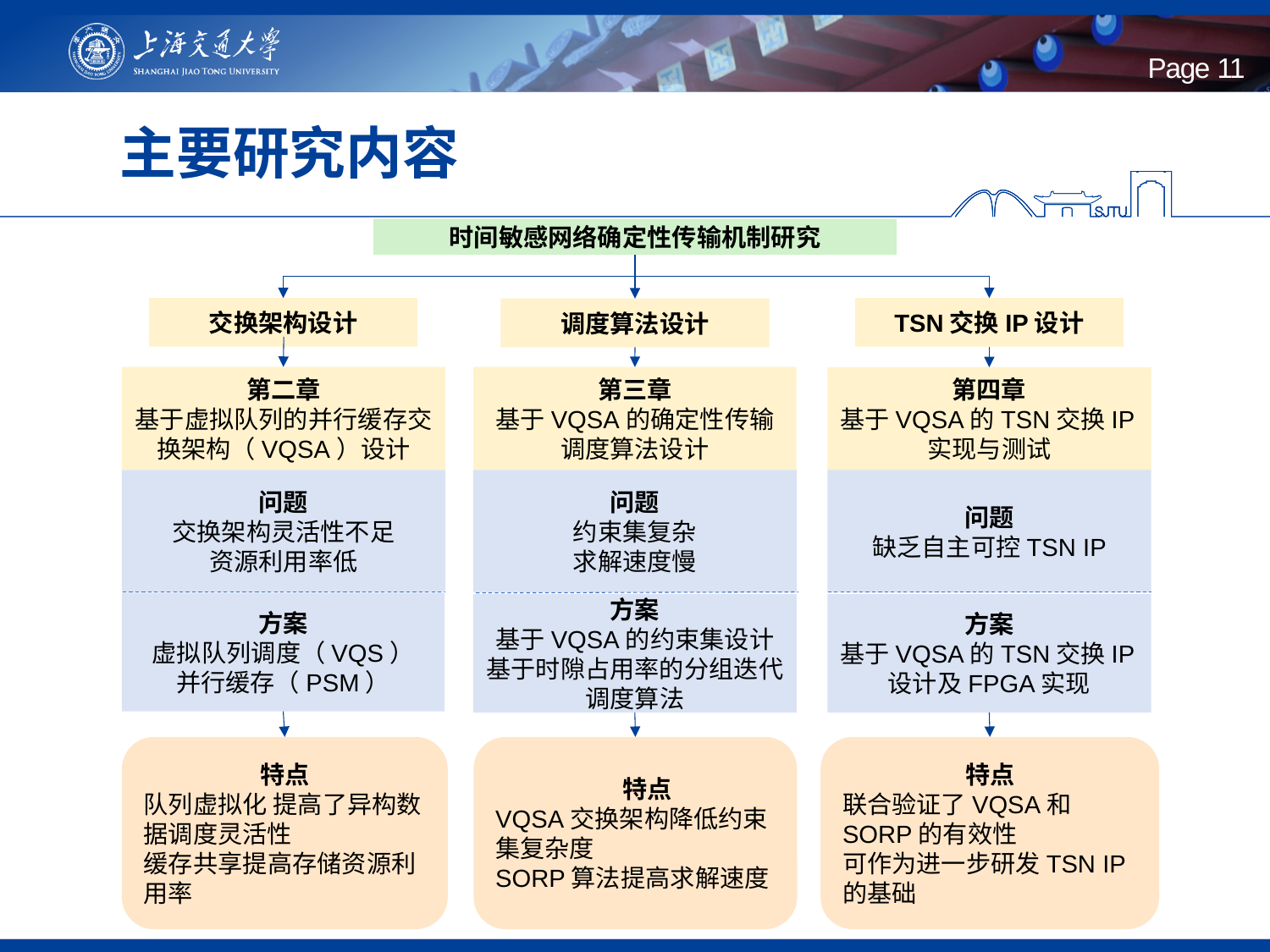

11
# 主要研究内容
时间敏感网络确定性传输机制研究
交换架构设计
TSN交换IP设计
调度算法设计
第二章
基于虚拟队列的并行缓存交换架构（VQSA）设计
第三章
基于VQSA的确定性传输调度算法设计
第四章
基于VQSA的TSN交换IP实现与测试

问题
交换架构灵活性不足
资源利用率低
问题
约束集复杂
求解速度慢
问题
缺乏自主可控TSN IP

方案
虚拟队列调度（VQS）
并行缓存（PSM）

方案
基于VQSA的约束集设计
基于时隙占用率的分组迭代调度算法

方案
基于VQSA的TSN交换IP设计及FPGA实现
	特点
VQSA交换架构降低约束集复杂度
SORP算法提高求解速度
特点
队列虚拟化 提高了异构数据调度灵活性
缓存共享提高存储资源利用率
特点
联合验证了VQSA和SORP的有效性
可作为进一步研发TSN IP的基础